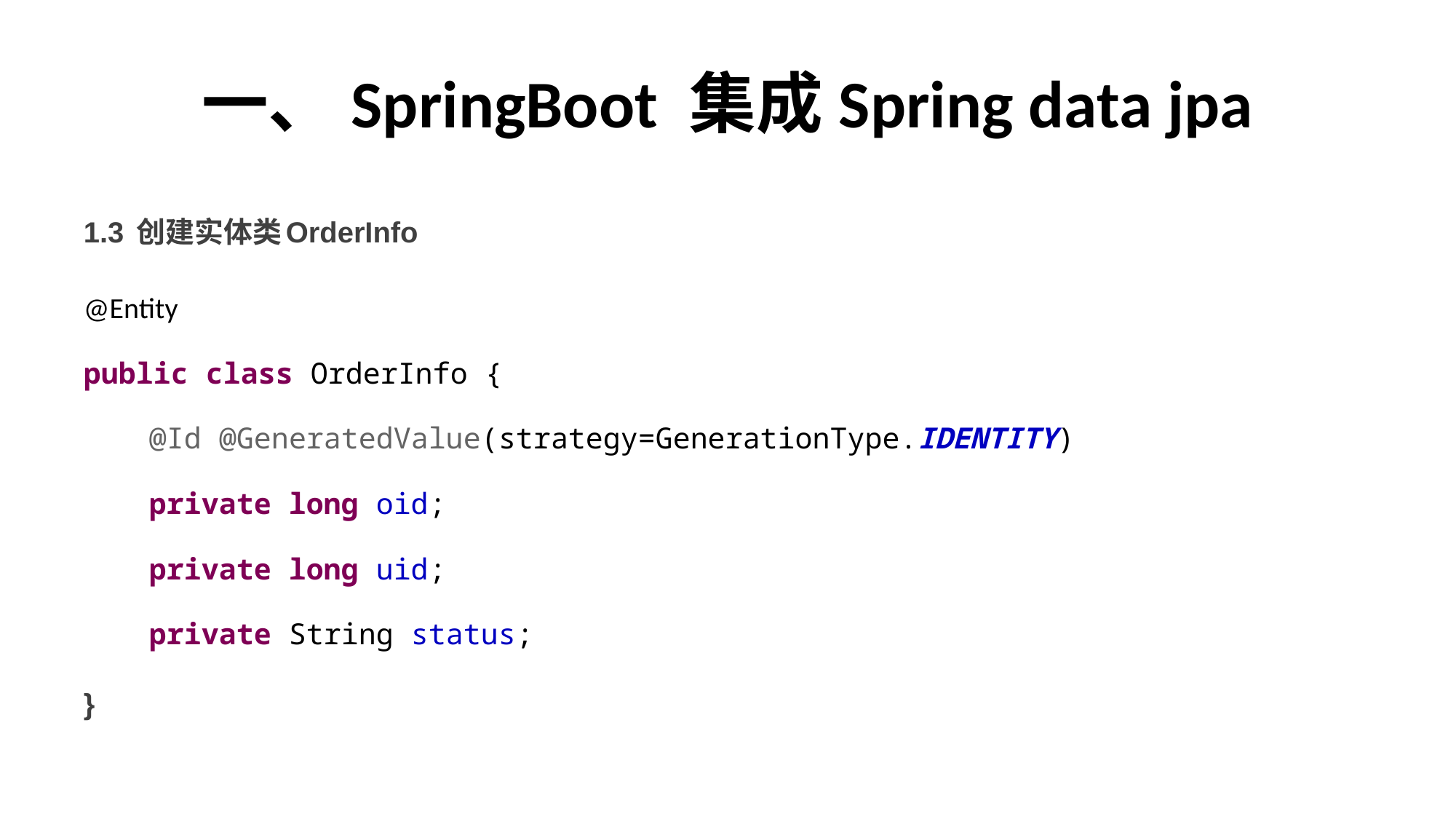

# 一、SpringBoot 集成Spring data jpa
1.3 创建实体类OrderInfo
@Entity
public class OrderInfo {
	@Id @GeneratedValue(strategy=GenerationType.IDENTITY)
	private long oid;
	private long uid;
	private String status;
}